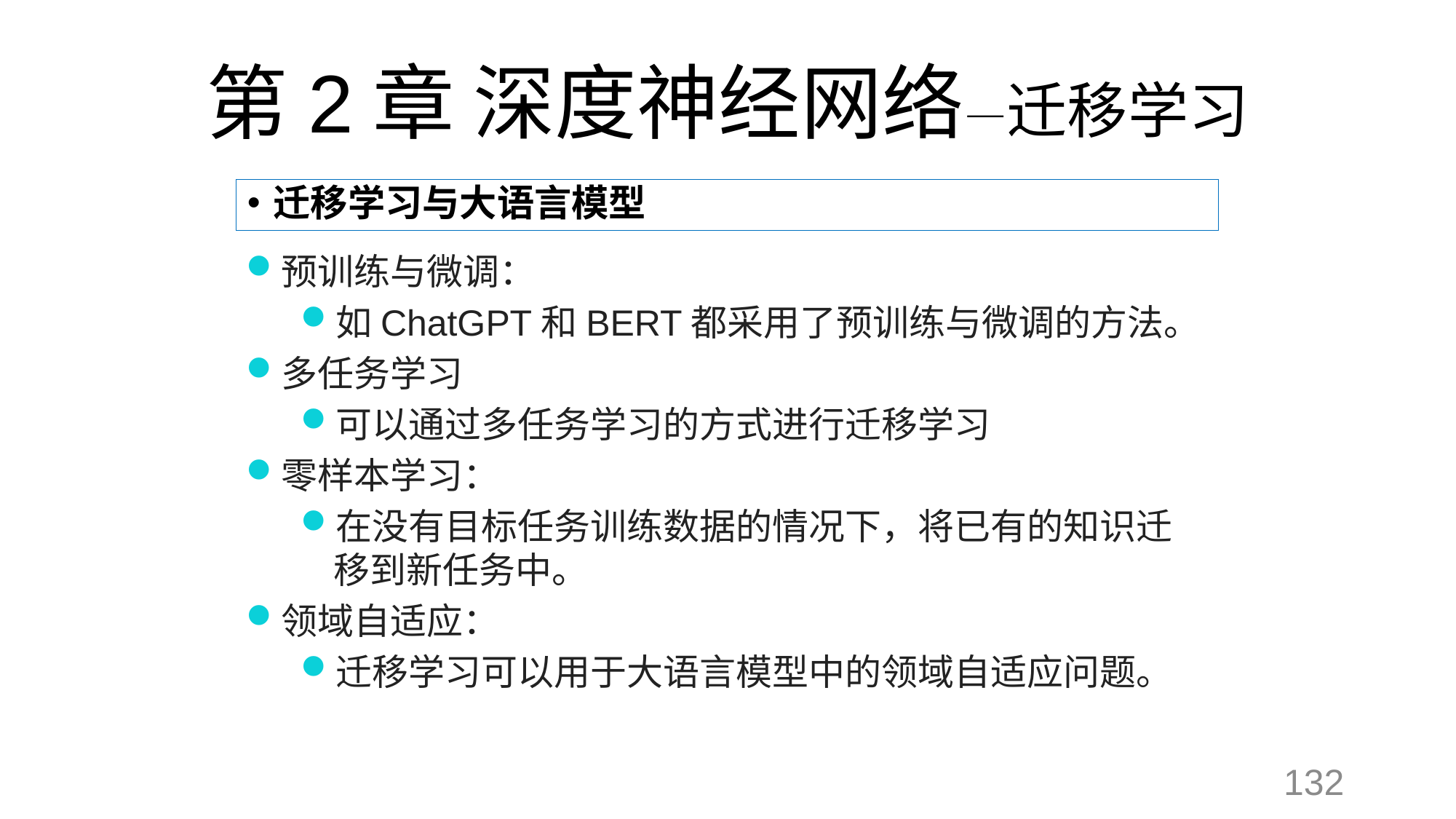

# 第2章 深度神经网络—迁移学习
迁移学习与大语言模型
预训练与微调：
如ChatGPT和BERT都采用了预训练与微调的方法。
多任务学习
可以通过多任务学习的方式进行迁移学习
零样本学习：
在没有目标任务训练数据的情况下，将已有的知识迁移到新任务中。
领域自适应：
迁移学习可以用于大语言模型中的领域自适应问题。
132